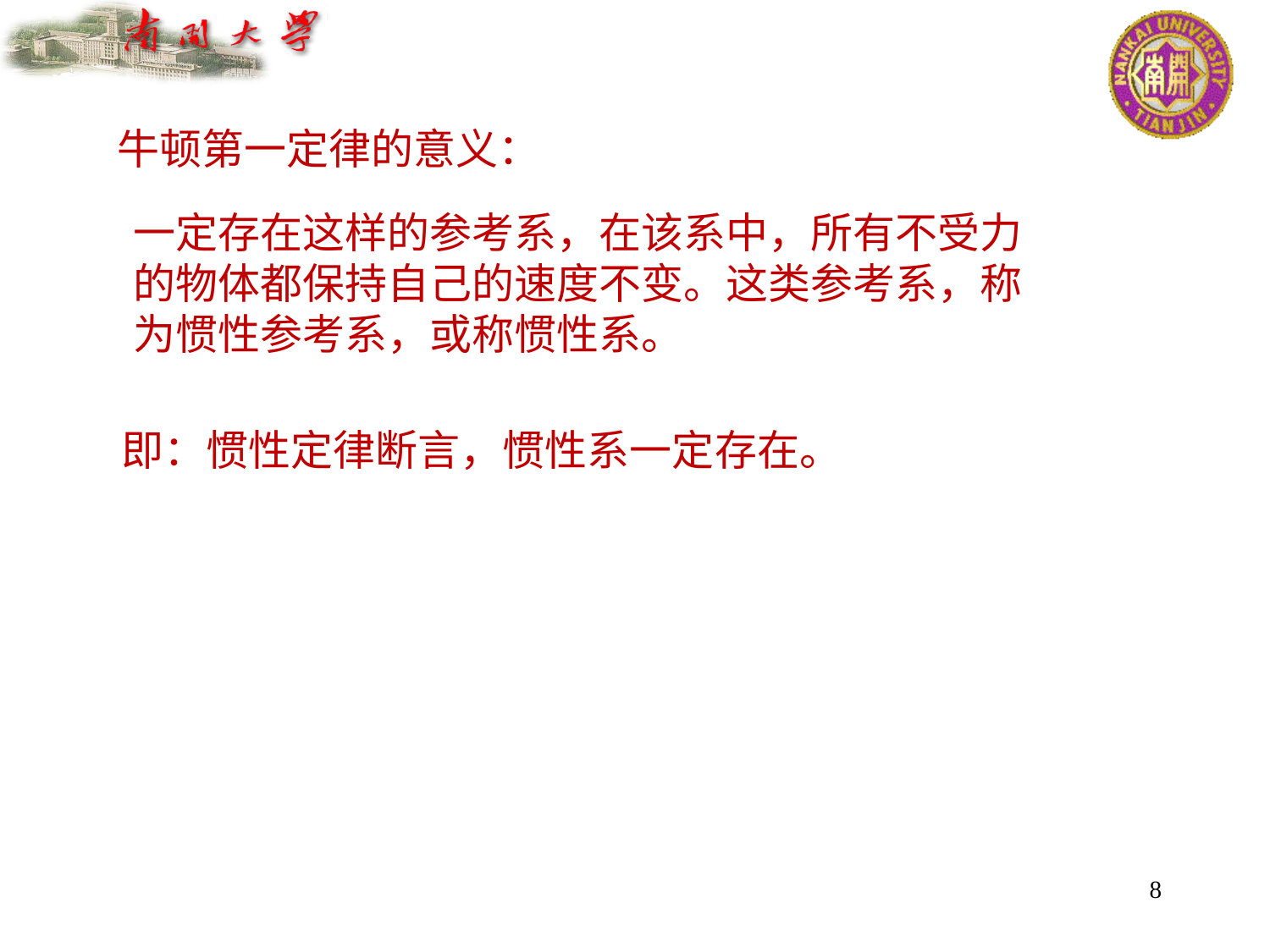

牛顿第一定律的意义：
一定存在这样的参考系，在该系中，所有不受力的物体都保持自己的速度不变。这类参考系，称为惯性参考系，或称惯性系。
即：惯性定律断言，惯性系一定存在。
8